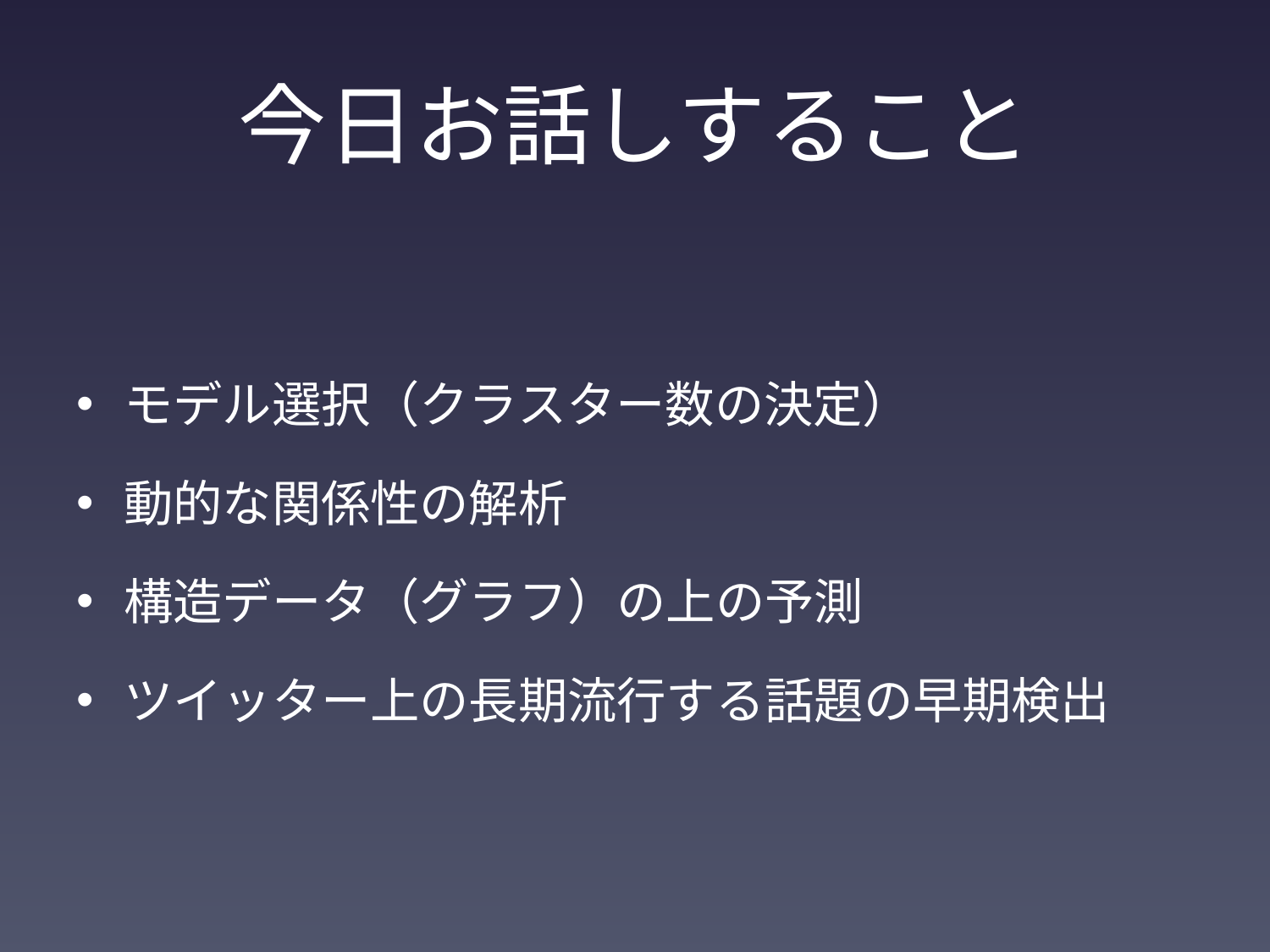

# 今日お話しすること
モデル選択（クラスター数の決定）
動的な関係性の解析
構造データ（グラフ）の上の予測
ツイッター上の長期流行する話題の早期検出